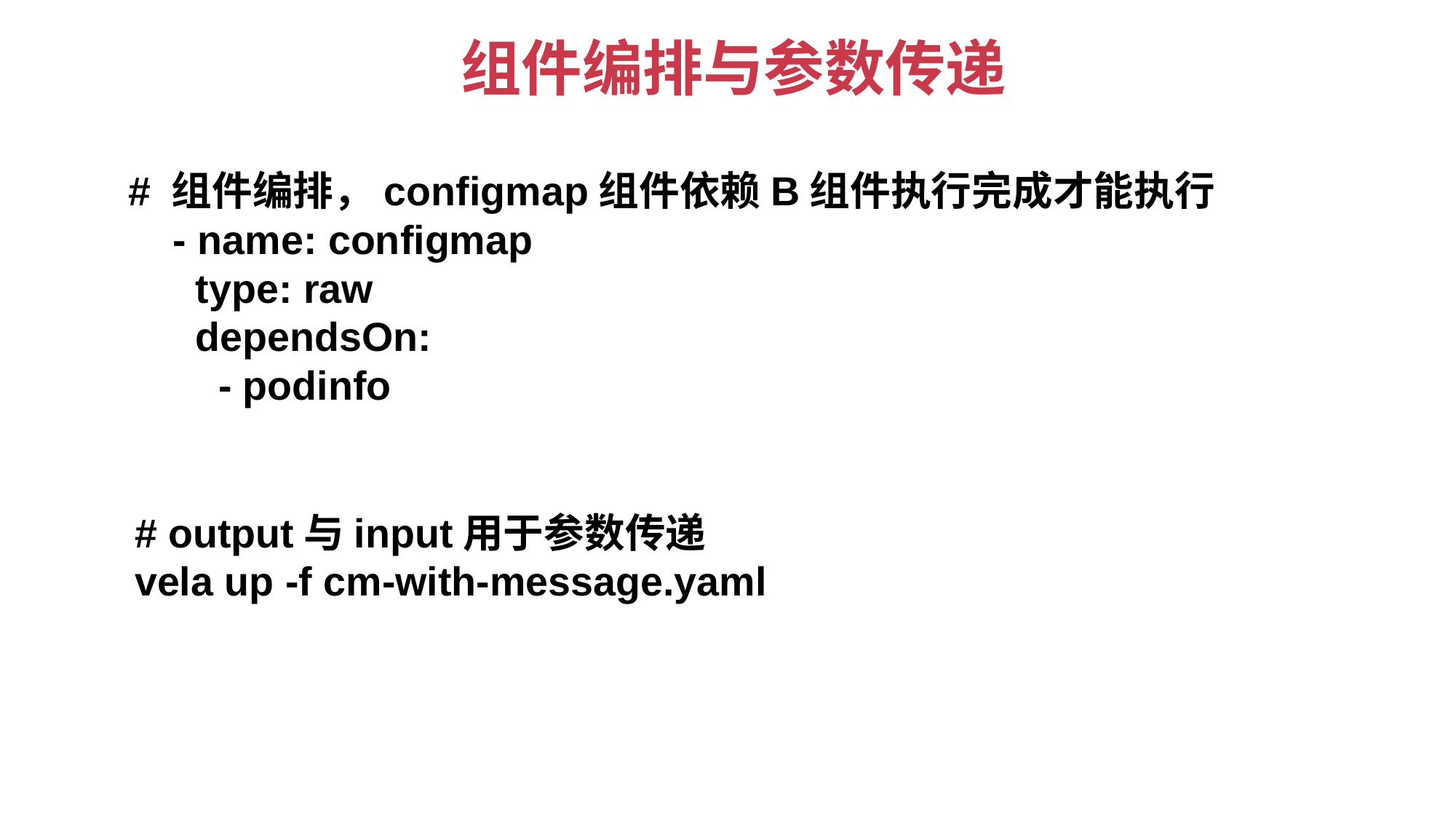

组件编排与参数传递
# 组件编排，configmap组件依赖B组件执行完成才能执行
    - name: configmap
      type: raw
      dependsOn:
        - podinfo

# output与input用于参数传递
vela up -f cm-with-message.yaml